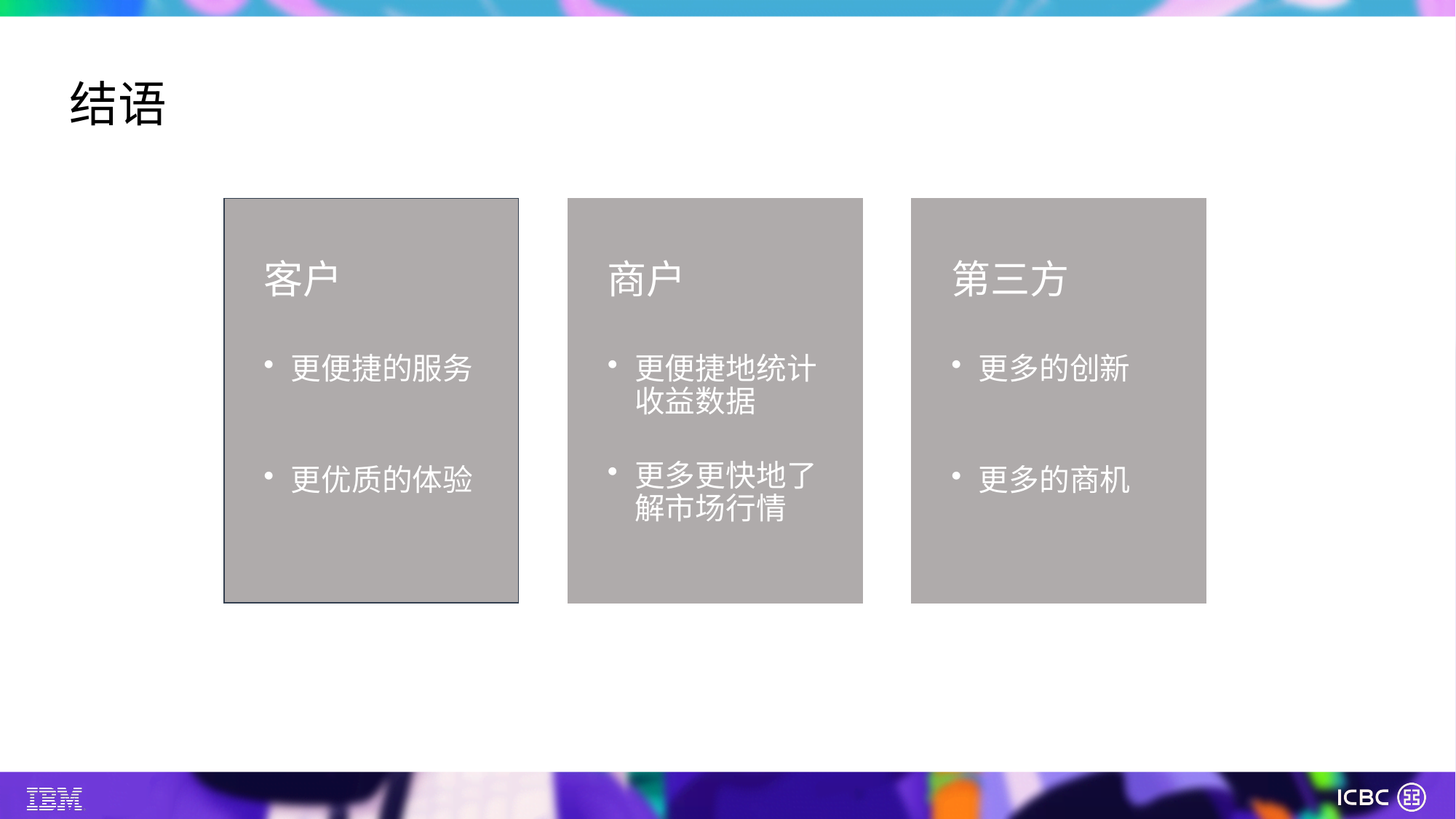

结语

客户

更便捷的服务

更优质的体验

商户

更便捷地统计收益数据

更多更快地了解市场行情

第三方

更多的创新

更多的商机